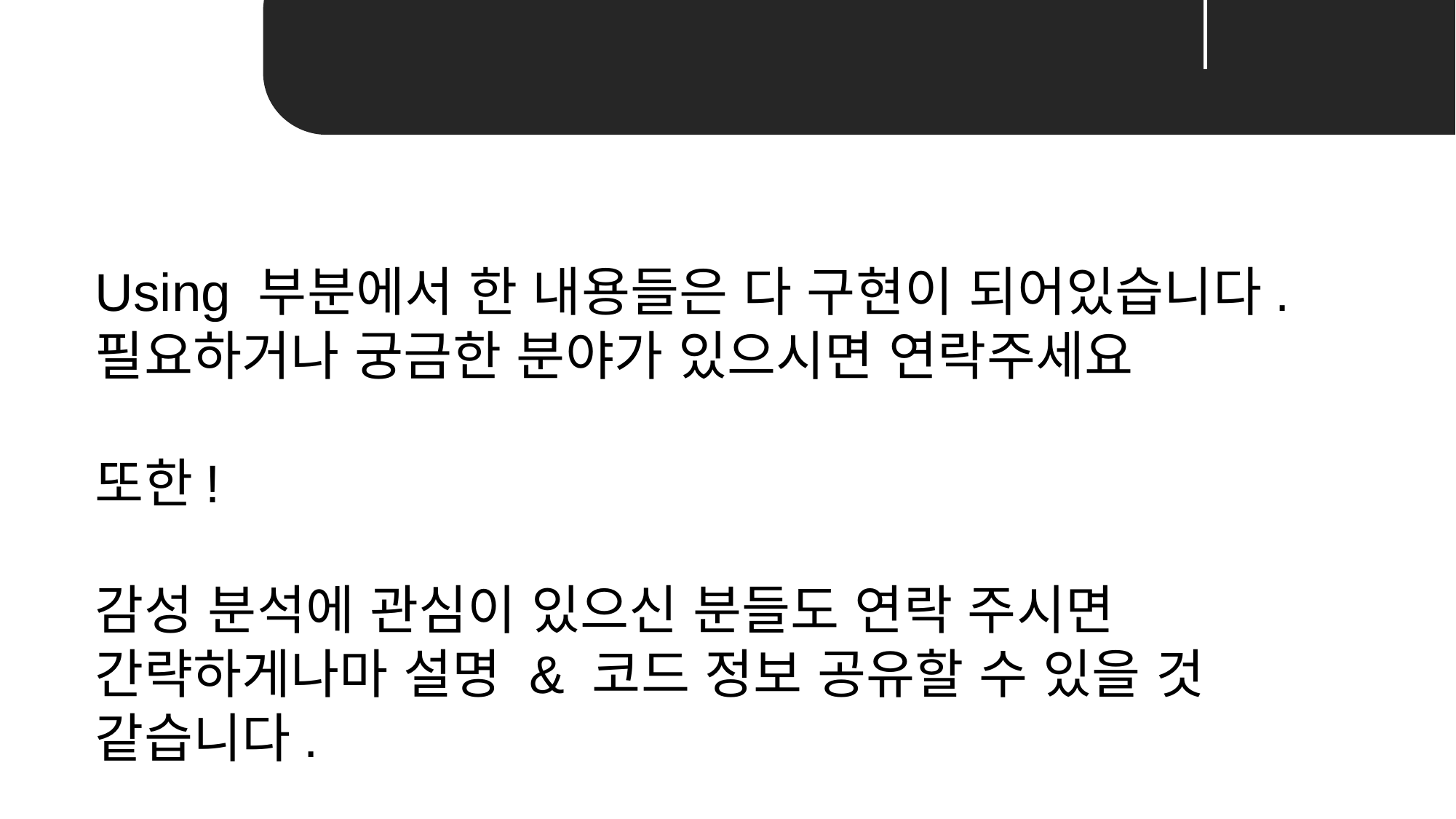

Unit  03 ㅣ Using
Using 부분에서 한 내용들은 다 구현이 되어있습니다.
필요하거나 궁금한 분야가 있으시면 연락주세요

또한!

감성 분석에 관심이 있으신 분들도 연락 주시면 간략하게나마 설명 & 코드 정보 공유할 수 있을 것 같습니다.